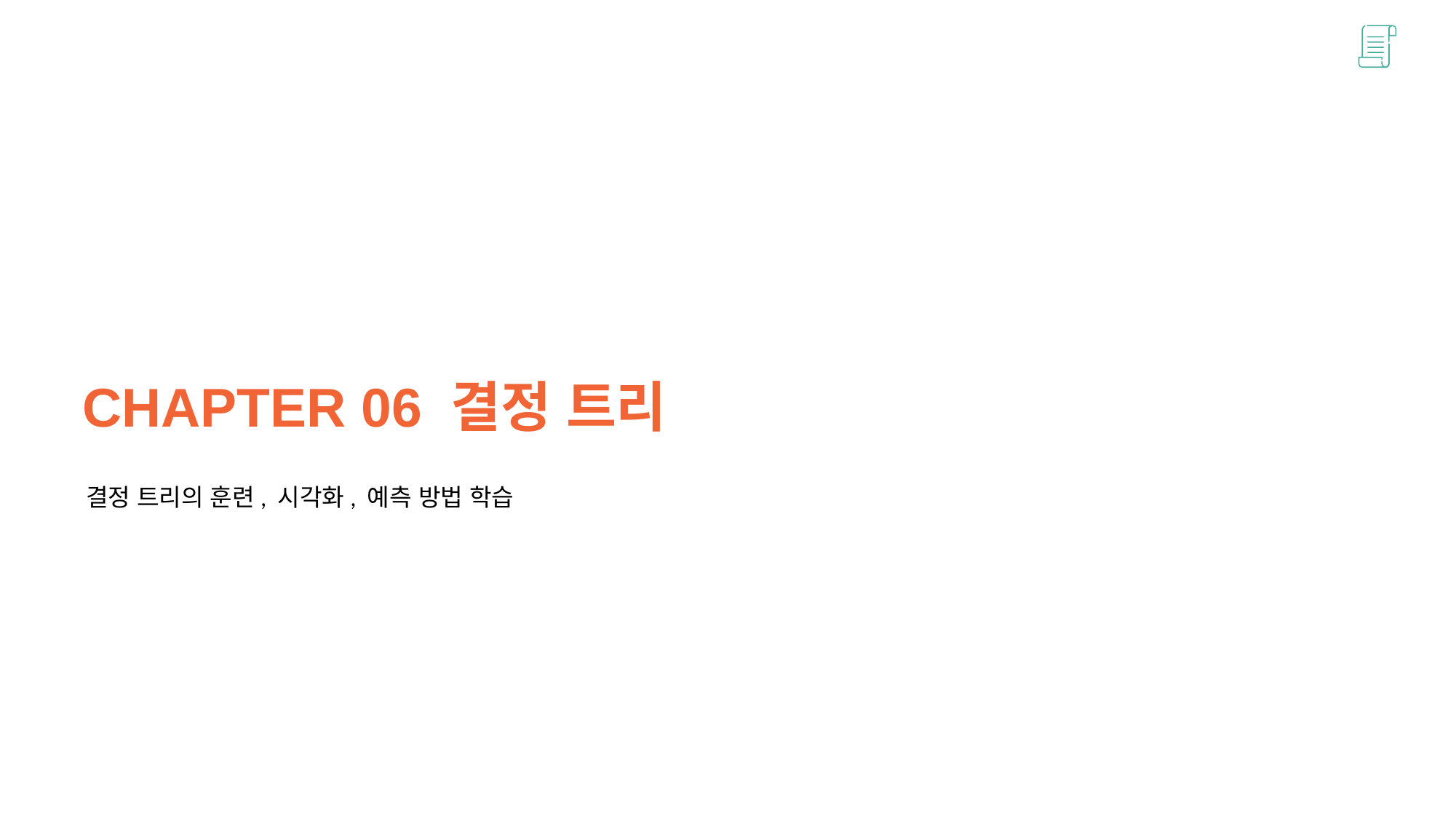

CHAPTER 06 결정 트리
결정 트리의 훈련, 시각화, 예측 방법 학습